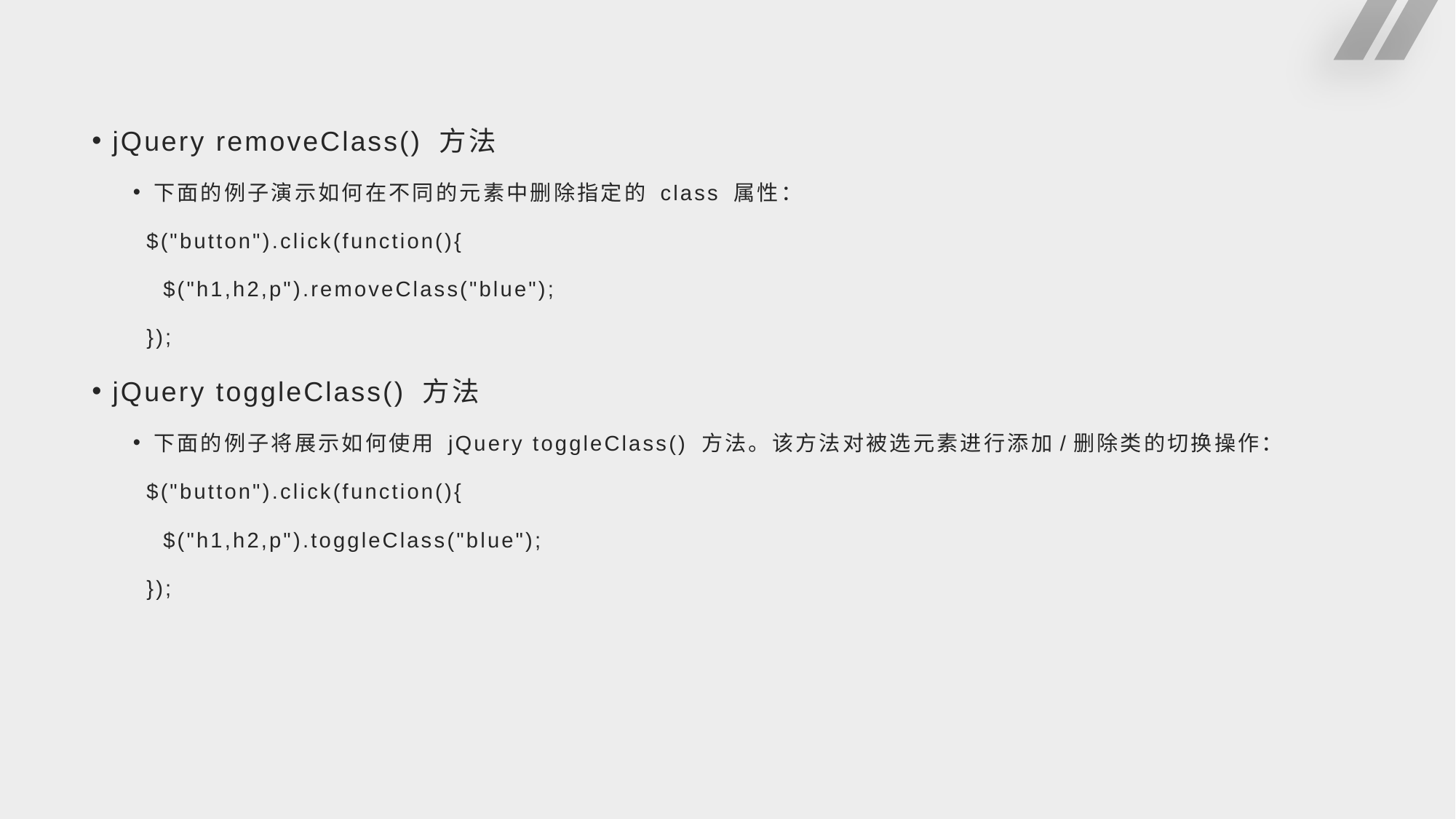

#
jQuery removeClass() 方法
下面的例子演示如何在不同的元素中删除指定的 class 属性：
$("button").click(function(){
  $("h1,h2,p").removeClass("blue");
});
jQuery toggleClass() 方法
下面的例子将展示如何使用 jQuery toggleClass() 方法。该方法对被选元素进行添加/删除类的切换操作：
$("button").click(function(){
  $("h1,h2,p").toggleClass("blue");
});